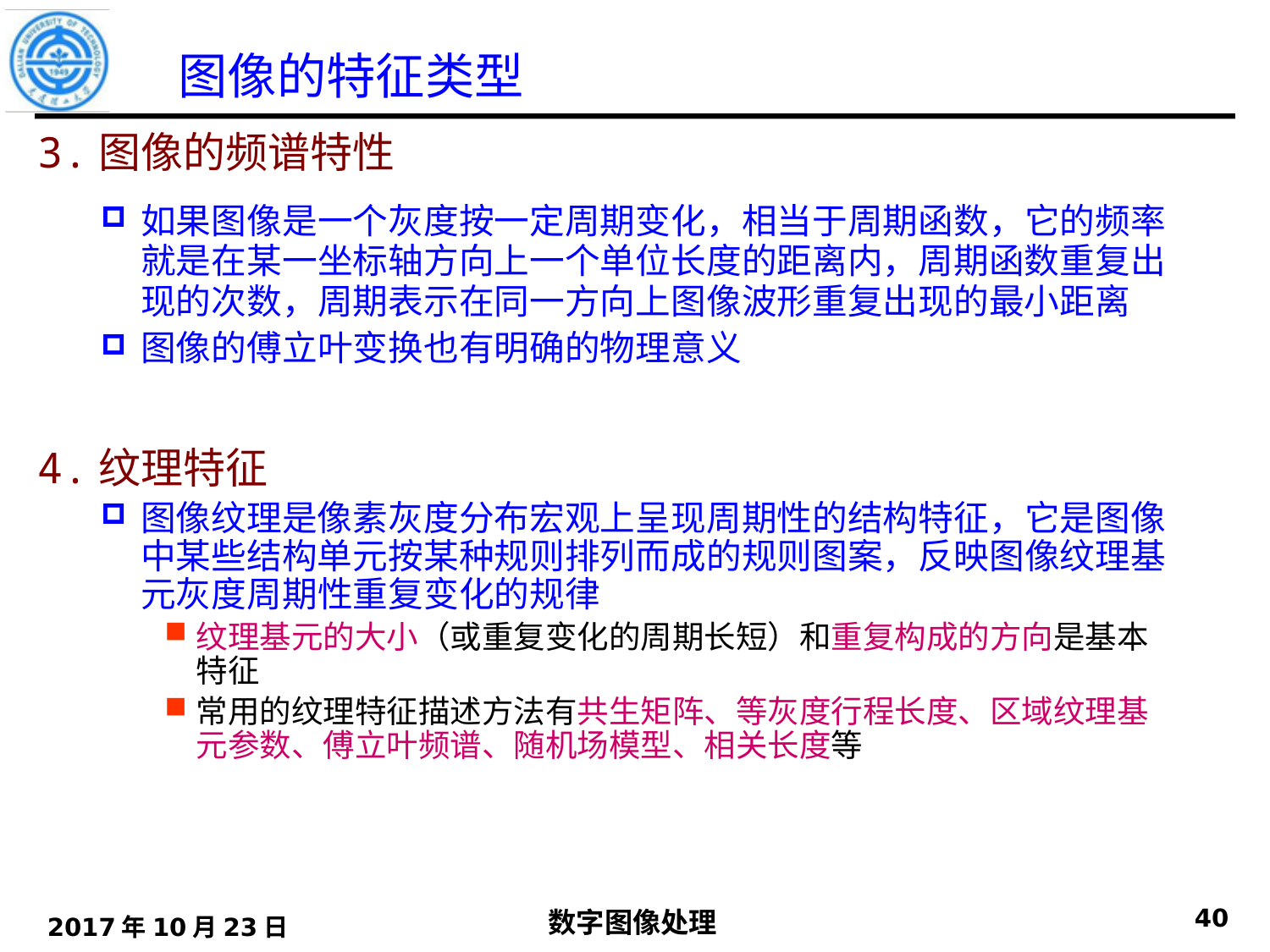

# 图像的特征类型
3.图像的频谱特性
如果图像是一个灰度按一定周期变化，相当于周期函数，它的频率就是在某一坐标轴方向上一个单位长度的距离内，周期函数重复出现的次数，周期表示在同一方向上图像波形重复出现的最小距离
图像的傅立叶变换也有明确的物理意义

4.纹理特征
图像纹理是像素灰度分布宏观上呈现周期性的结构特征，它是图像中某些结构单元按某种规则排列而成的规则图案，反映图像纹理基元灰度周期性重复变化的规律
纹理基元的大小（或重复变化的周期长短）和重复构成的方向是基本特征
常用的纹理特征描述方法有共生矩阵、等灰度行程长度、区域纹理基元参数、傅立叶频谱、随机场模型、相关长度等